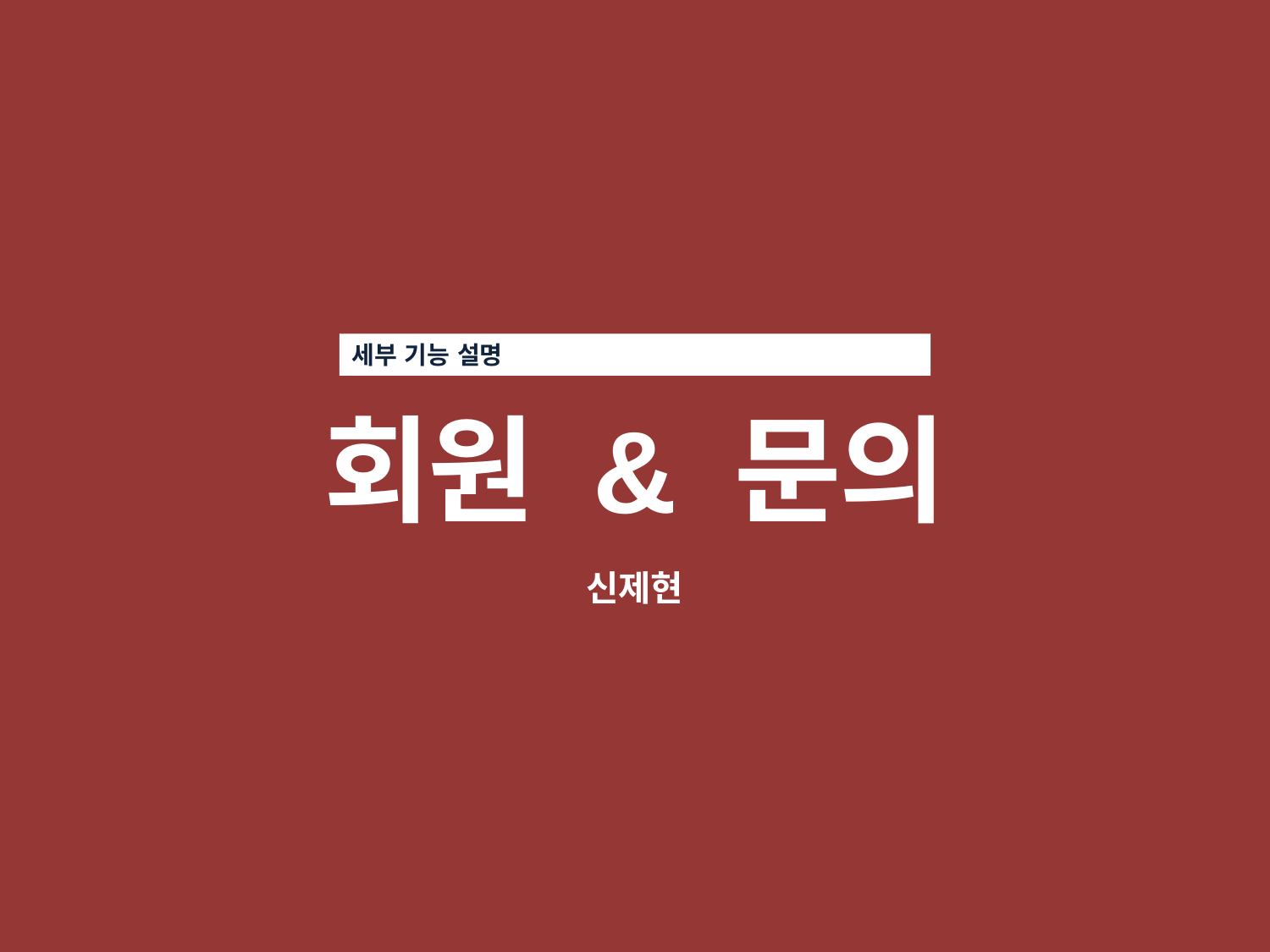

세부 기능 설명
회원 & 문의
신제현